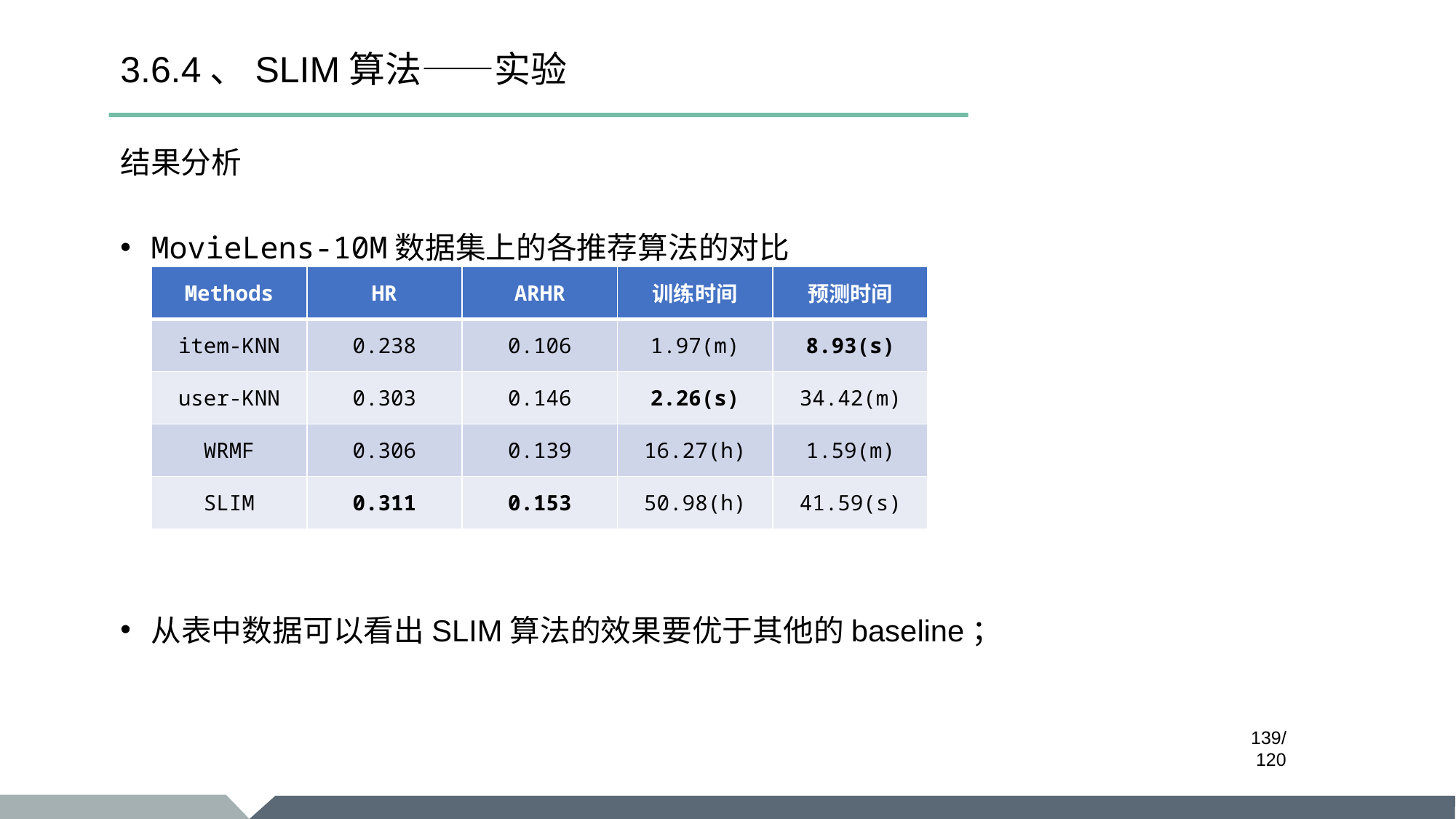

# 3.6.4、SLIM算法——实验
结果分析

MovieLens-10M数据集上的各推荐算法的对比

从表中数据可以看出SLIM算法的效果要优于其他的baseline；

| Methods | HR | ARHR | 训练时间 | 预测时间 |
| --- | --- | --- | --- | --- |
| item-KNN | 0.238 | 0.106 | 1.97(m) | 8.93(s) |
| user-KNN | 0.303 | 0.146 | 2.26(s) | 34.42(m) |
| WRMF | 0.306 | 0.139 | 16.27(h) | 1.59(m) |
| SLIM | 0.311 | 0.153 | 50.98(h) | 41.59(s) |
139/120